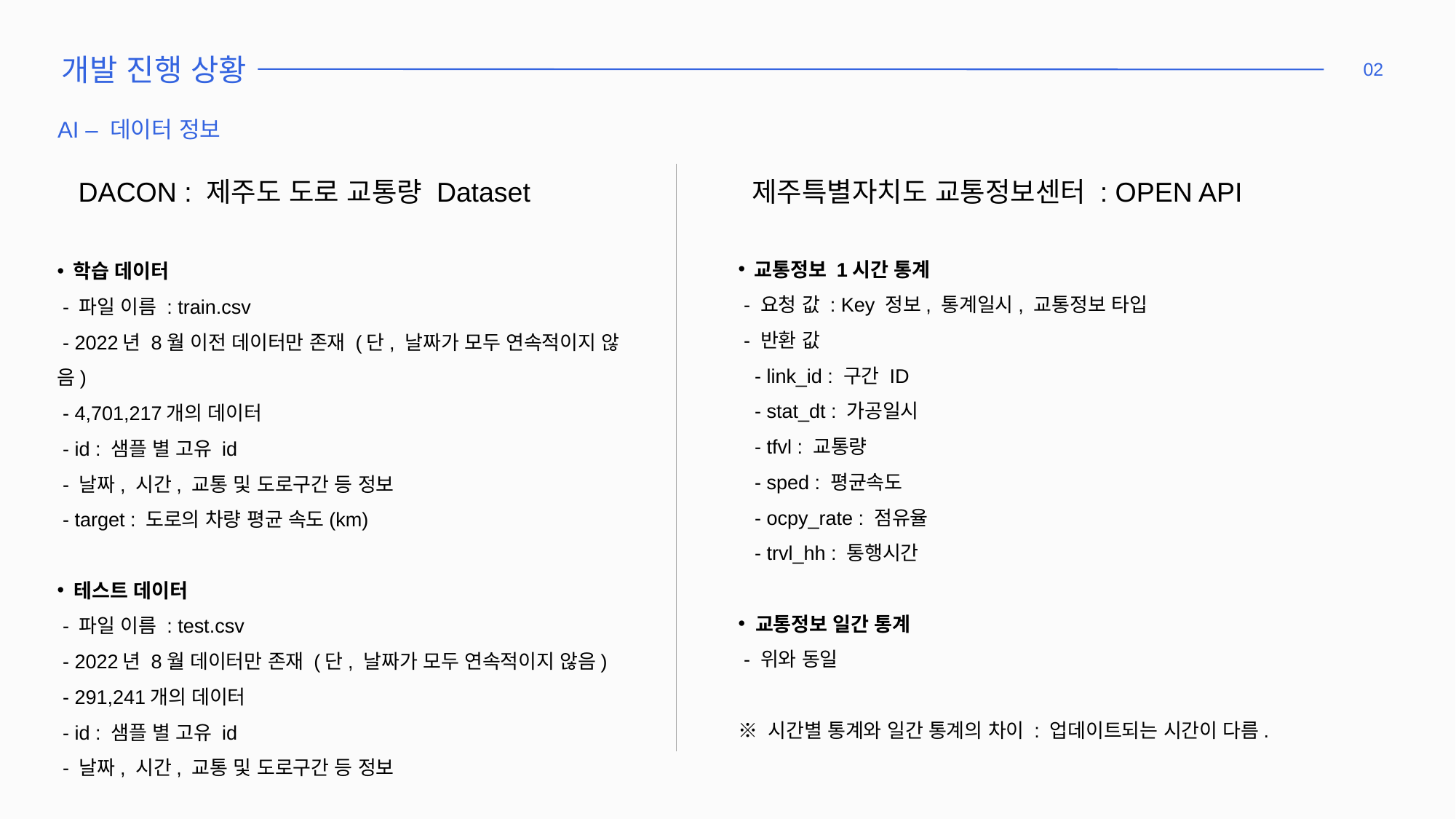

개발 진행 상황
02
AI – 데이터 정보
DACON : 제주도 도로 교통량 Dataset
제주특별자치도 교통정보센터 : OPEN API
 교통정보 1시간 통계
 - 요청 값 : Key 정보, 통계일시, 교통정보 타입
 - 반환 값
   - link_id : 구간 ID
   - stat_dt : 가공일시
   - tfvl : 교통량
   - sped : 평균속도
   - ocpy_rate : 점유율
   - trvl_hh : 통행시간

 교통정보 일간 통계
 - 위와 동일

※ 시간별 통계와 일간 통계의 차이 : 업데이트되는 시간이 다름.
 학습 데이터
 - 파일 이름 : train.csv
 - 2022년 8월 이전 데이터만 존재 (단, 날짜가 모두 연속적이지 않음)
 - 4,701,217개의 데이터
 - id : 샘플 별 고유 id
 - 날짜, 시간, 교통 및 도로구간 등 정보
 - target : 도로의 차량 평균 속도(km)

 테스트 데이터
 - 파일 이름 : test.csv
 - 2022년 8월 데이터만 존재 (단, 날짜가 모두 연속적이지 않음)
 - 291,241개의 데이터
 - id : 샘플 별 고유 id
 - 날짜, 시간, 교통 및 도로구간 등 정보